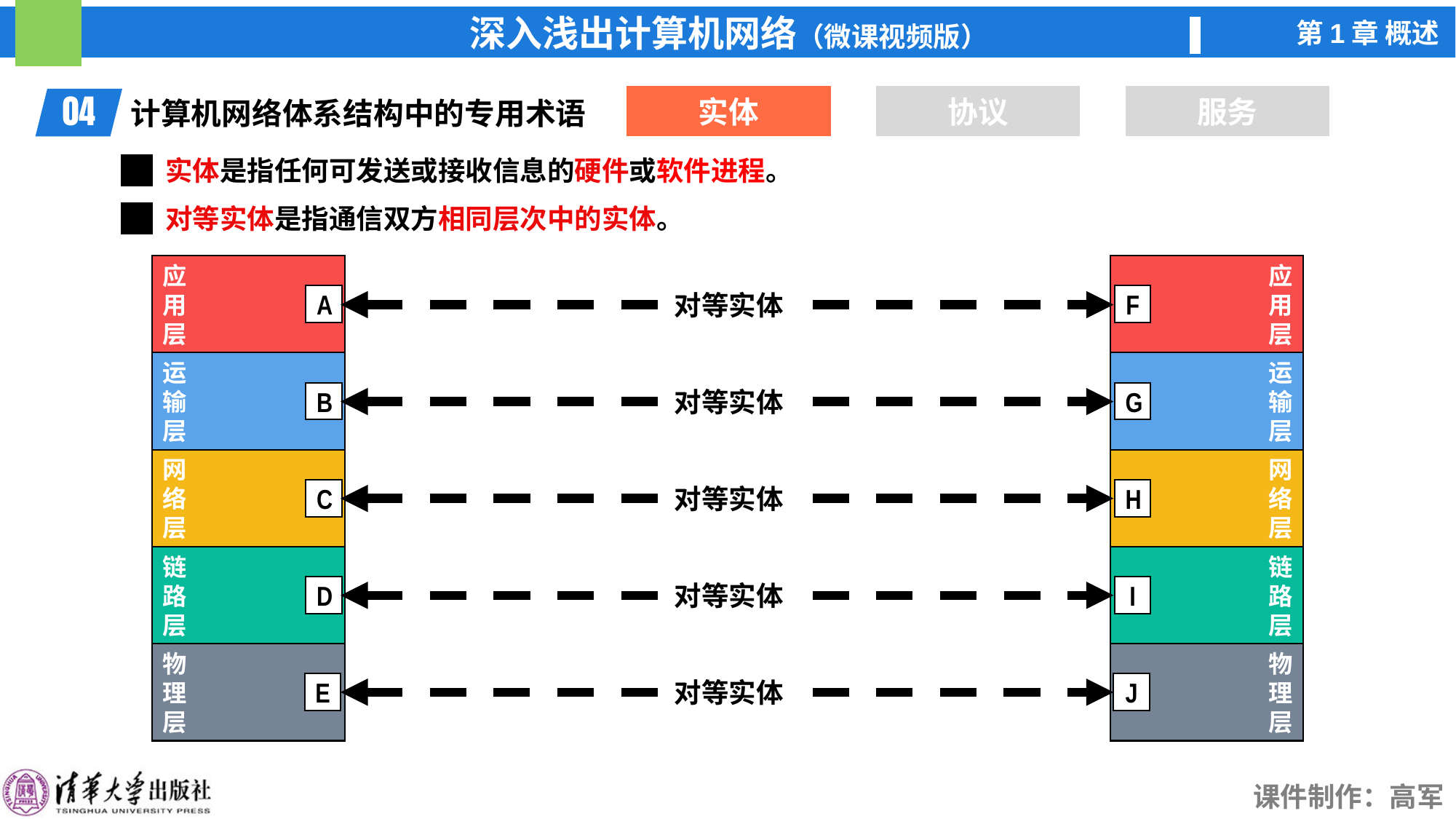

实体
协议
服务
04
计算机网络体系结构中的专用术语
实体是指任何可发送或接收信息的硬件或软件进程。

对等实体是指通信双方相同层次中的实体。

应
用
层
运
输
层
网
络
层
链
路
层
物
理
层
应
用
层
运
输
层
网
络
层
链
路
层
物
理
层
对等实体
A
F
对等实体
B
G
对等实体
C
H
对等实体
D
I
对等实体
E
J